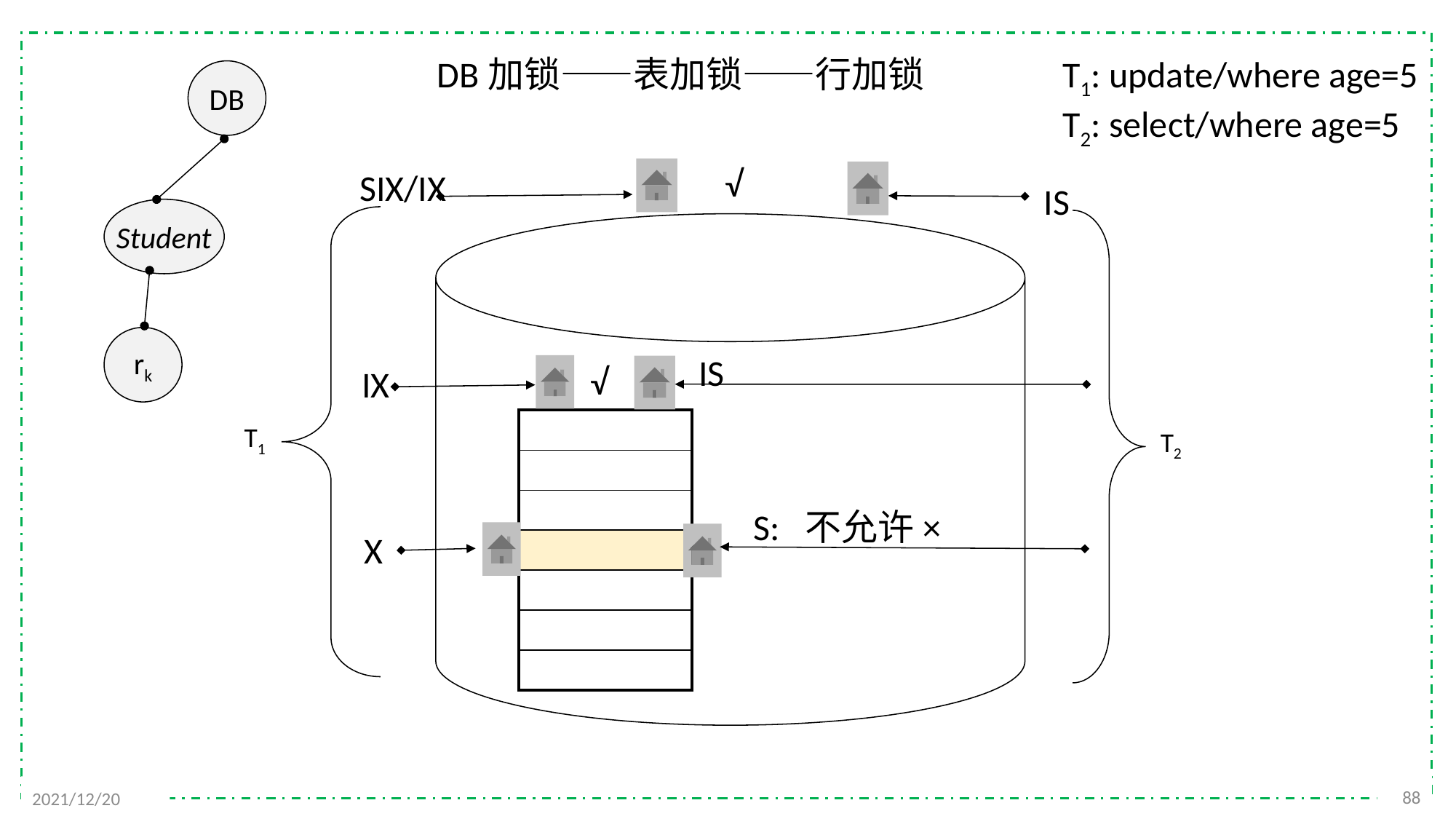

DB加锁——表加锁——行加锁
T1: update/where age=5
T2: select/where age=5
DB

√

SIX/IX

IS

Student

rk
IS
√

IX

|  |
| --- |
|  |
|  |
|  |
|  |
|  |
|  |
T1
T2
S:  不允许×
X

88
2021/12/20